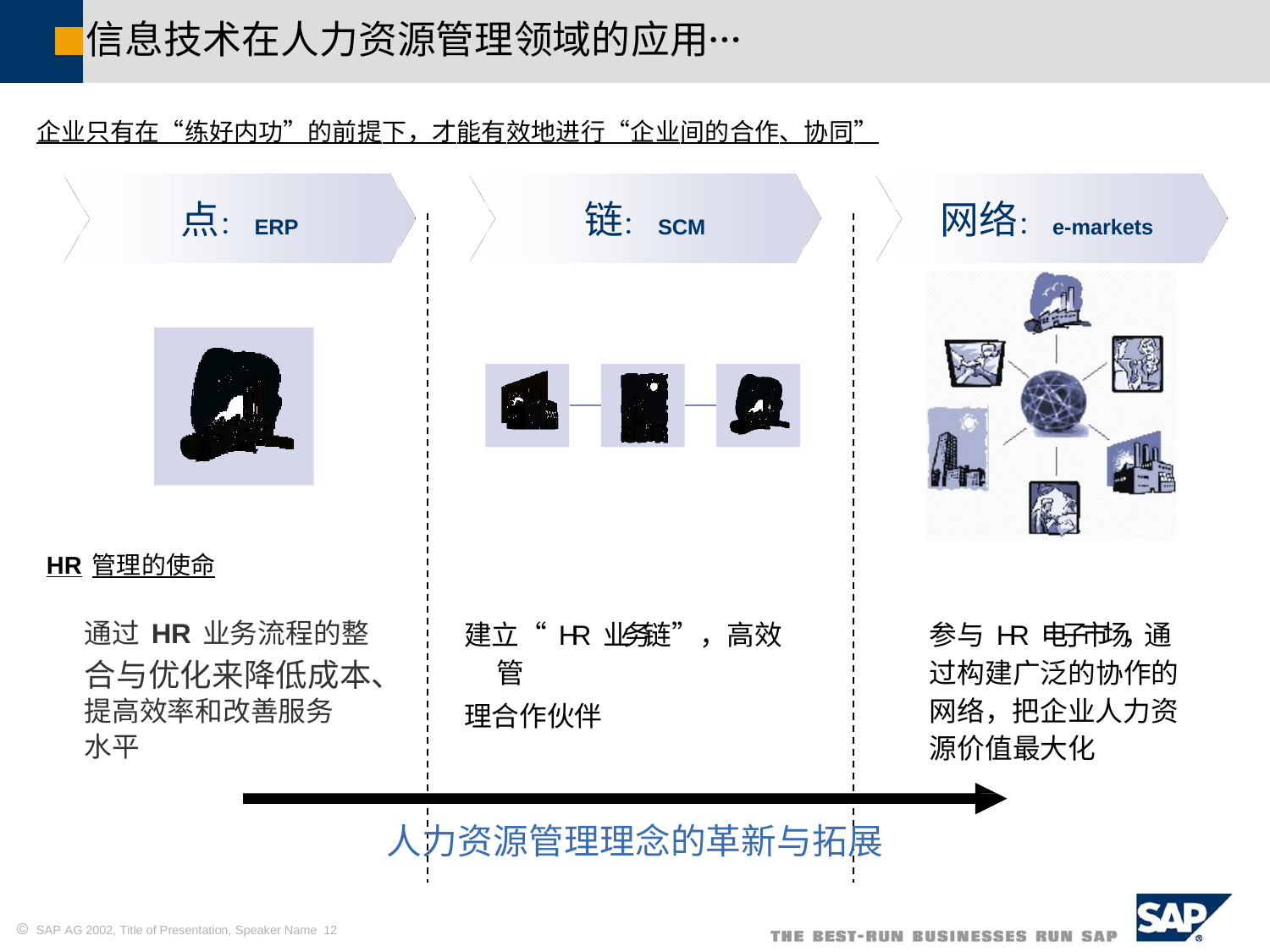

信息技术在人力资源管理领域的应用…
企业只有在“练好内功”的前提下，才能有效地进行“企业间的合作、协同”

点：ERP
链：SCM
网络：e-markets

HR管理的使命
通过HR业务流程的整
合与优化来降低成本、
提高效率和改善服务
水平
建立“HR业务链”，高效
管
理合作伙伴
参与HR电子市场，通
过构建广泛的协作的
网络，把企业人力资
源价值最大化

人力资源管理理念的革新与拓展
©  SAP AG 2002, Title of Presentation, Speaker Name  12